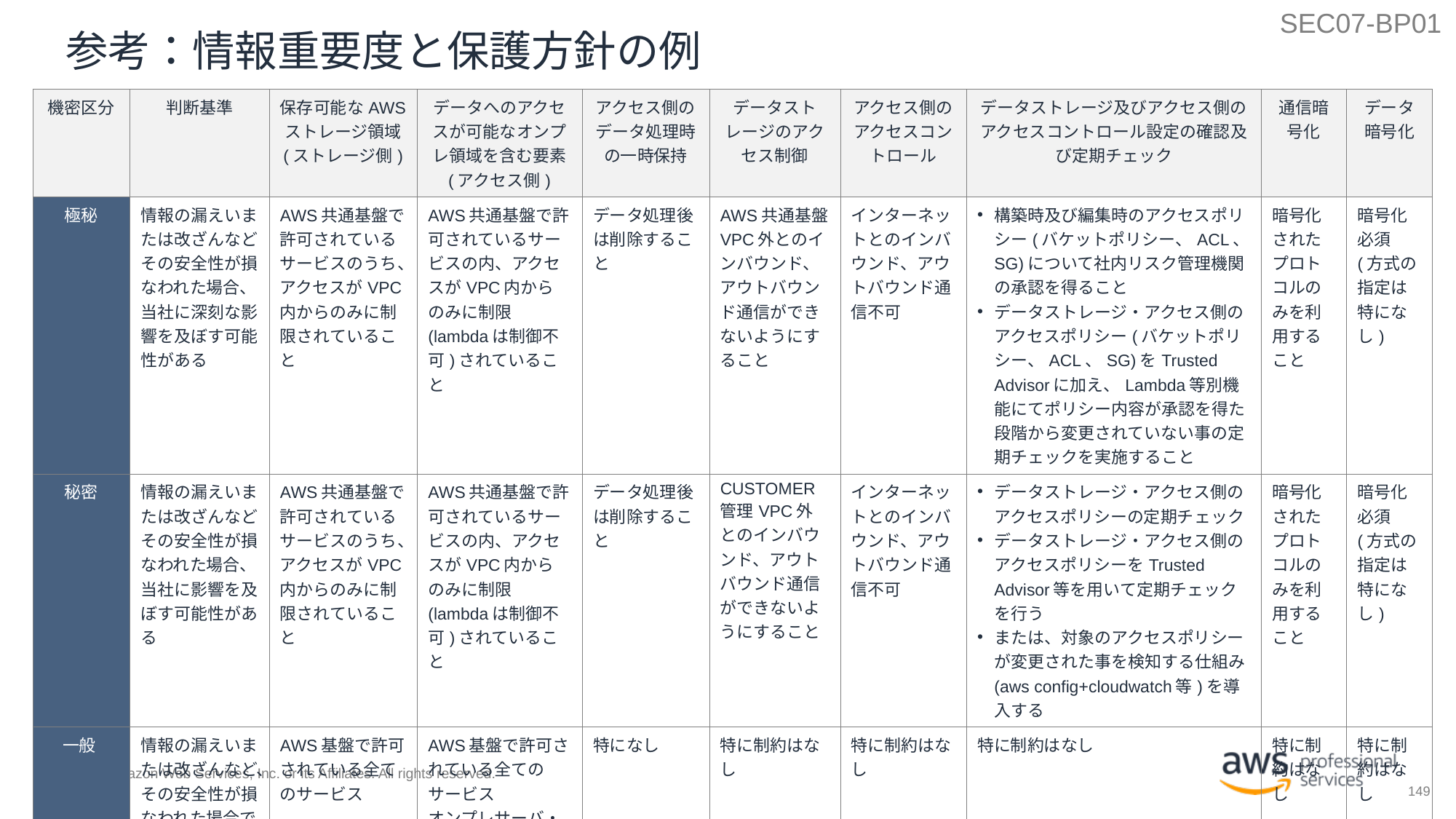

SEC07-BP01
# 参考：情報重要度と保護方針の例
| 機密区分 | 判断基準 | 保存可能なAWSストレージ領域 (ストレージ側) | データへのアクセスが可能なオンプレ領域を含む要素 (アクセス側) | アクセス側のデータ処理時の一時保持 | データストレージのアクセス制御 | アクセス側のアクセスコントロール | データストレージ及びアクセス側のアクセスコントロール設定の確認及び定期チェック | 通信暗号化 | データ暗号化 |
| --- | --- | --- | --- | --- | --- | --- | --- | --- | --- |
| 極秘 | 情報の漏えいまたは改ざんなどその安全性が損なわれた場合、当社に深刻な影響を及ぼす可能性がある | AWS共通基盤で許可されているサービスのうち、アクセスがVPC内からのみに制限されていること | AWS共通基盤で許可されているサービスの内、アクセスがVPC内からのみに制限(lambdaは制御不可)されていること | データ処理後は削除すること | AWS共通基盤VPC外とのインバウンド、アウトバウンド通信ができないようにすること | インターネットとのインバウンド、アウトバウンド通信不可 | 構築時及び編集時のアクセスポリシー(バケットポリシー、ACL、SG)について社内リスク管理機関の承認を得ること データストレージ・アクセス側のアクセスポリシー(バケットポリシー、ACL、SG)をTrusted Advisorに加え、Lambda等別機能にてポリシー内容が承認を得た段階から変更されていない事の定期チェックを実施すること | 暗号化されたプロトコルのみを利用すること | 暗号化必須(方式の指定は特になし) |
| 秘密 | 情報の漏えいまたは改ざんなどその安全性が損なわれた場合、当社に影響を及ぼす可能性がある | AWS共通基盤で許可されているサービスのうち、アクセスがVPC内からのみに制限されていること | AWS共通基盤で許可されているサービスの内、アクセスがVPC内からのみに制限(lambdaは制御不可)されていること | データ処理後は削除すること | CUSTOMER管理VPC外とのインバウンド、アウトバウンド通信ができないようにすること | インターネットとのインバウンド、アウトバウンド通信不可 | データストレージ・アクセス側のアクセスポリシーの定期チェック データストレージ・アクセス側のアクセスポリシーをTrusted Advisor等を用いて定期チェックを行う または、対象のアクセスポリシーが変更された事を検知する仕組み(aws config+cloudwatch等)を導入する | 暗号化されたプロトコルのみを利用すること | 暗号化必須(方式の指定は特になし) |
| 一般 | 情報の漏えいまたは改ざんなど、その安全性が損なわれた場合でも、当社にほとんど影響を及ぼさない | AWS基盤で許可されている全てのサービス | AWS基盤で許可されている全てのサービス オンプレサーバ・クライアント | 特になし | 特に制約はなし | 特に制約はなし | 特に制約はなし | 特に制約はなし | 特に制約はなし |